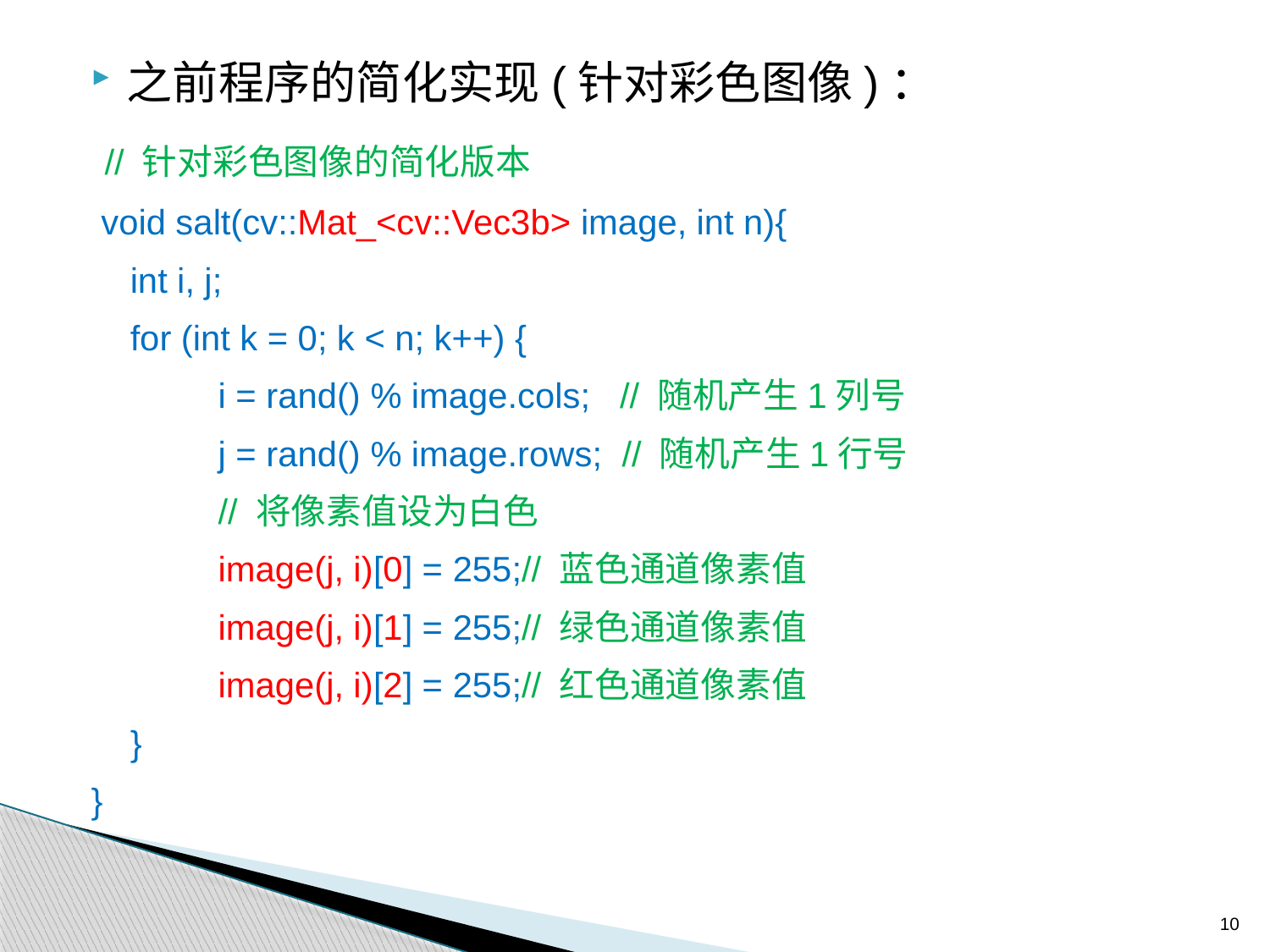

之前程序的简化实现(针对彩色图像)：
 // 针对彩色图像的简化版本
 void salt(cv::Mat_<cv::Vec3b> image, int n){
    int i, j;
    for (int k = 0; k < n; k++) {
	i = rand() % image.cols;   // 随机产生1列号
	j = rand() % image.rows;  // 随机产生1行号
	// 将像素值设为白色
	image(j, i)[0] = 255;// 蓝色通道像素值
	image(j, i)[1] = 255;// 绿色通道像素值
	image(j, i)[2] = 255;// 红色通道像素值
    }
}
10